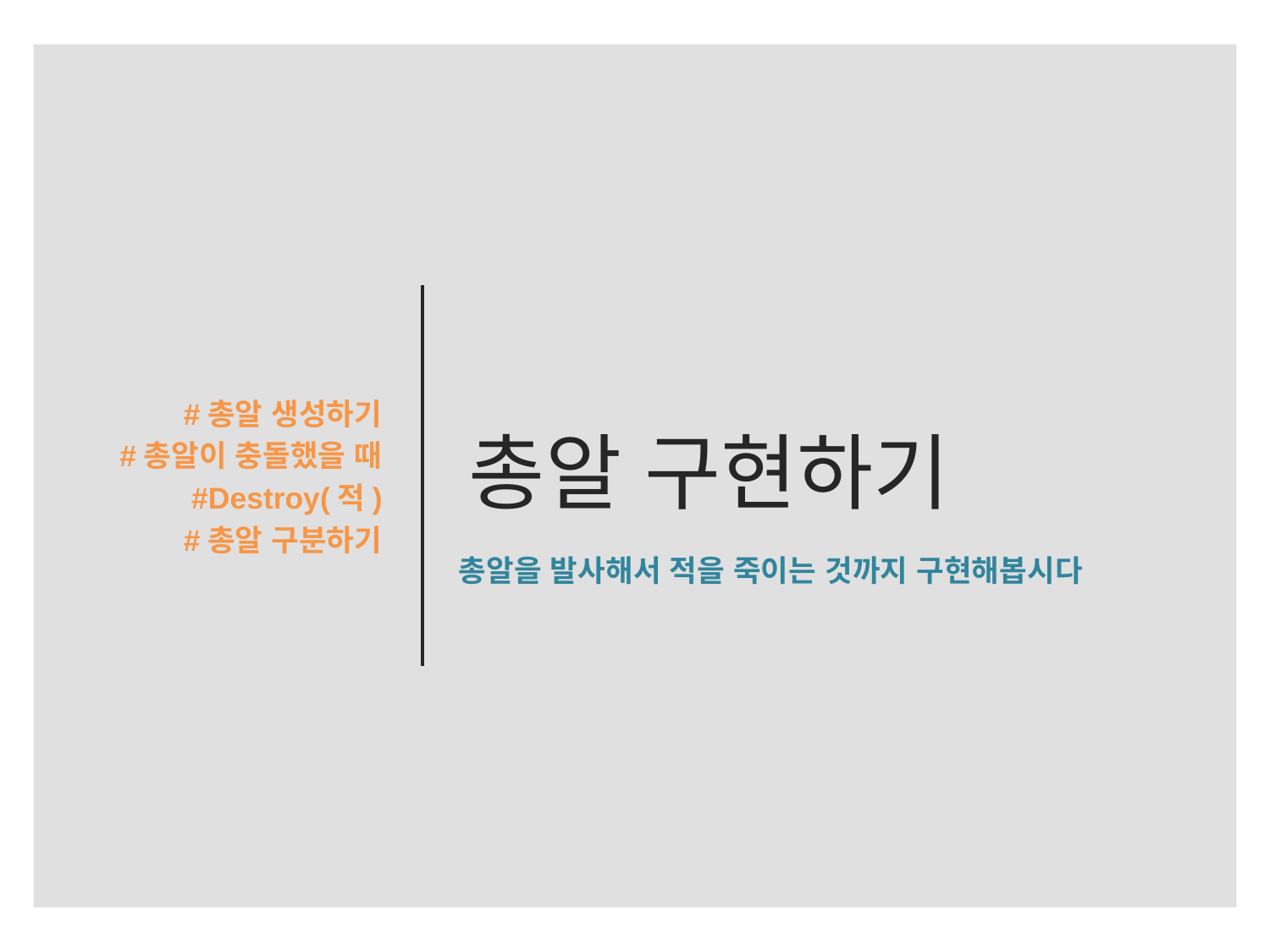

#총알 생성하기
#총알이 충돌했을 때
#Destroy(적)
#총알 구분하기
총알 구현하기
총알을 발사해서 적을 죽이는 것까지 구현해봅시다